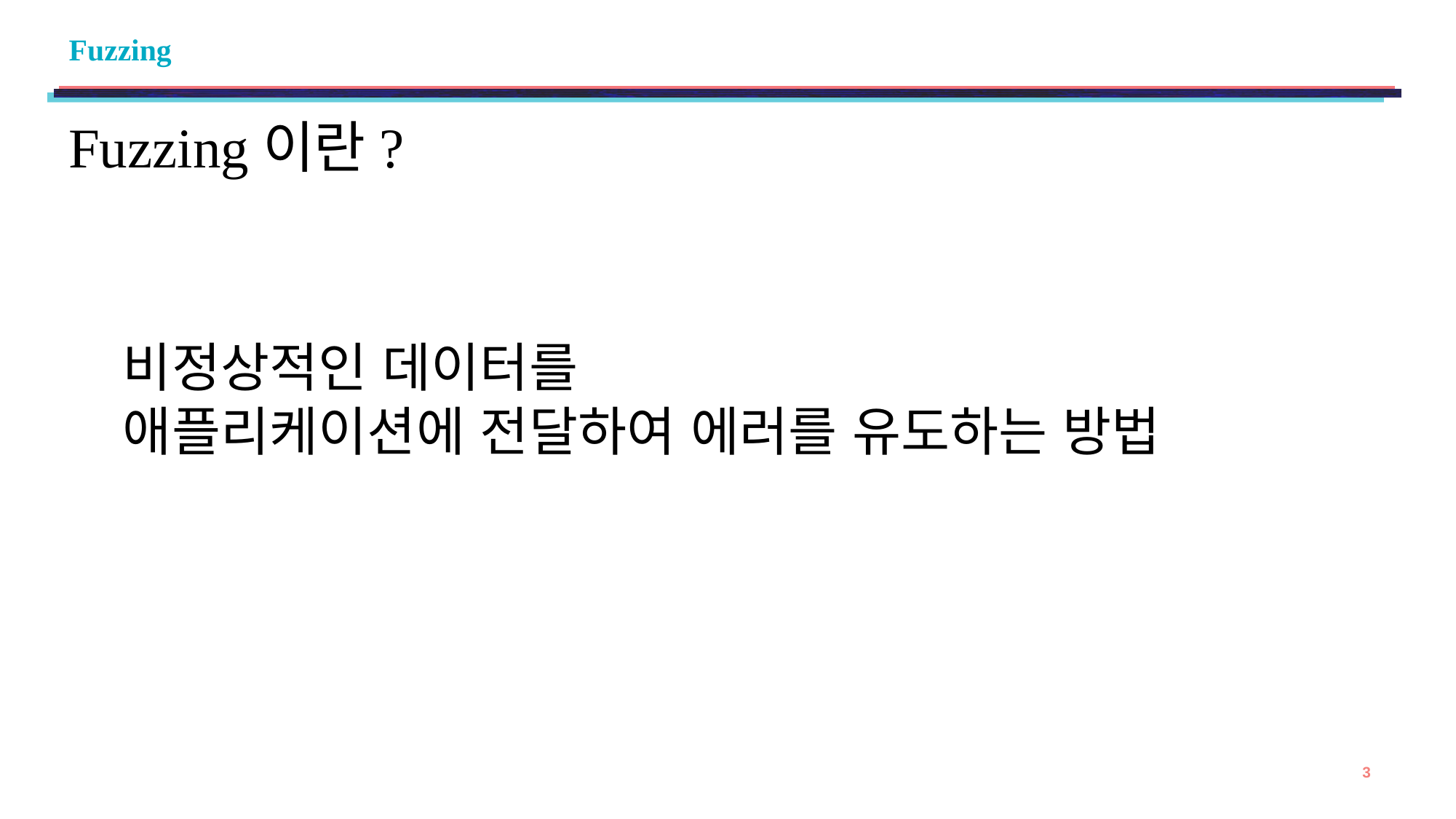

# Fuzzing
Fuzzing이란?
비정상적인 데이터를
애플리케이션에 전달하여 에러를 유도하는 방법